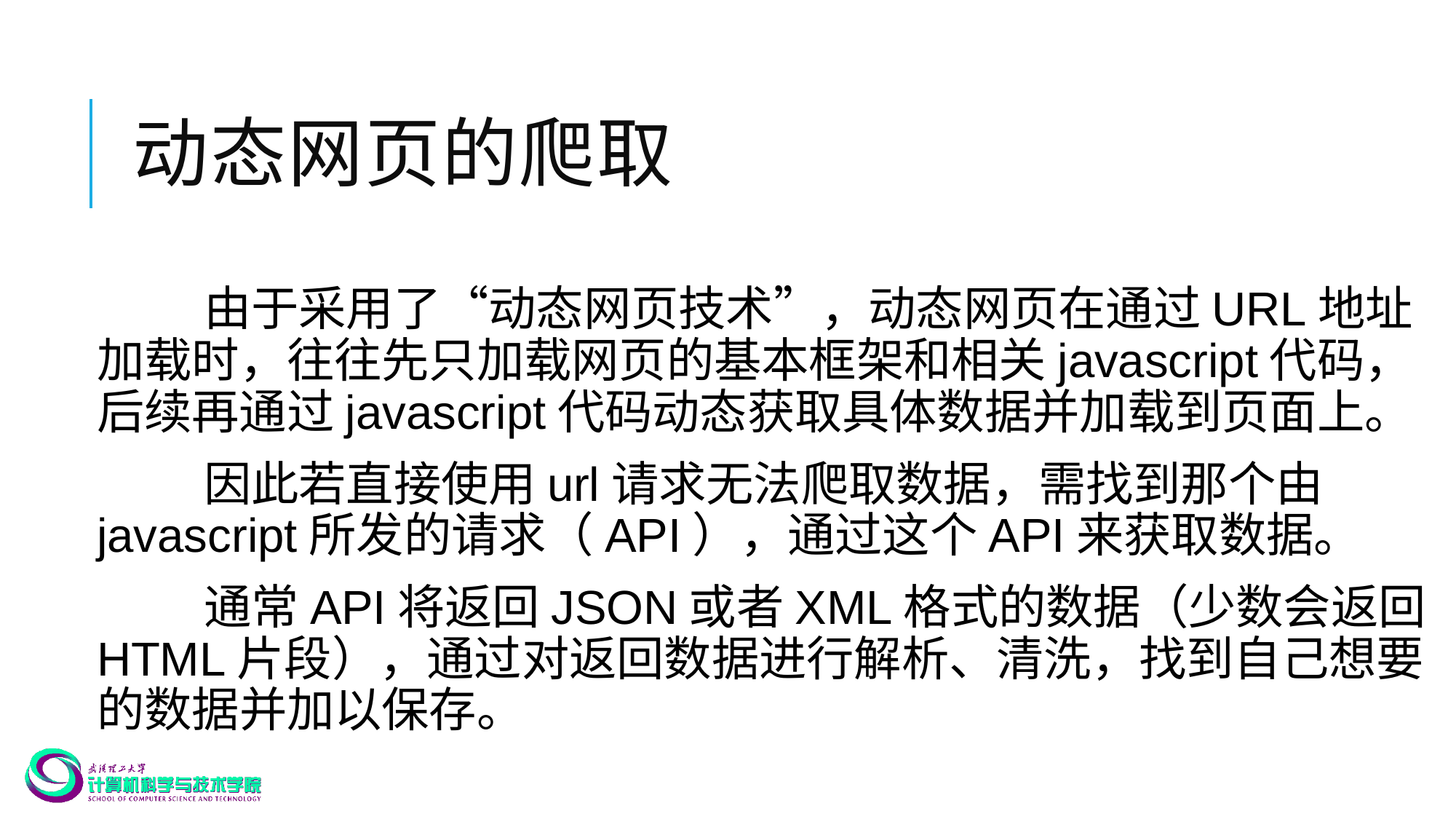

# 动态网页的爬取
	由于采用了“动态网页技术”，动态网页在通过URL地址加载时，往往先只加载网页的基本框架和相关javascript代码，后续再通过javascript代码动态获取具体数据并加载到页面上。
	因此若直接使用url请求无法爬取数据，需找到那个由javascript所发的请求（API），通过这个API来获取数据。
	通常API将返回JSON或者XML格式的数据（少数会返回HTML片段），通过对返回数据进行解析、清洗，找到自己想要的数据并加以保存。